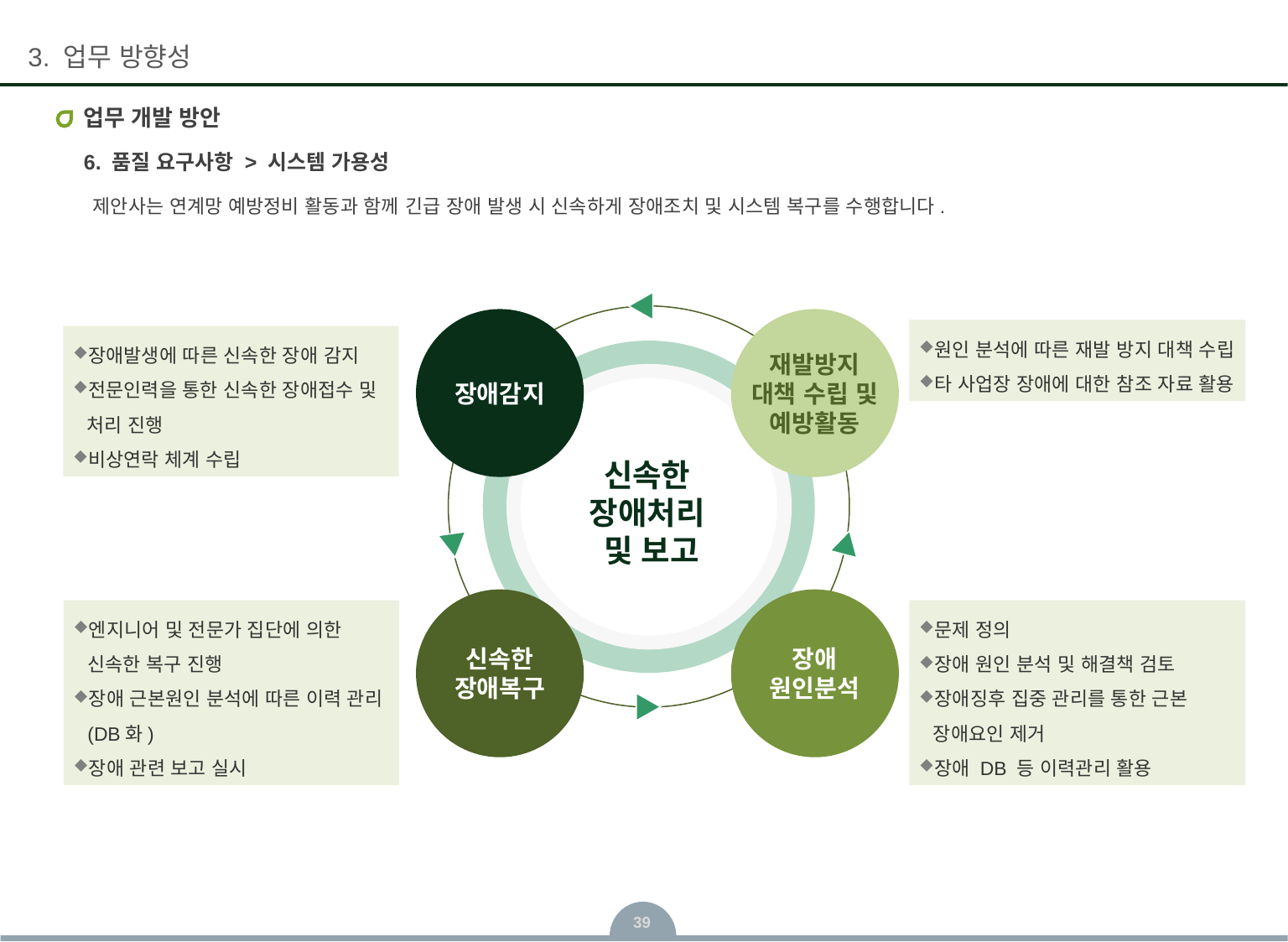

# 업무 개발 방안
6. 품질 요구사항 > 시스템 가용성
제안사는 연계망 예방정비 활동과 함께 긴급 장애 발생 시 신속하게 장애조치 및 시스템 복구를 수행합니다.

장애감지
재발방지
대책 수립 및
예방활동
원인 분석에 따른 재발 방지 대책 수립
타 사업장 장애에 대한 참조 자료 활용
장애발생에 따른 신속한 장애 감지
전문인력을 통한 신속한 장애접수 및 처리 진행
비상연락 체계 수립

신속한
장애처리
및 보고

신속한
장애복구
장애
원인분석
엔지니어 및 전문가 집단에 의한 신속한 복구 진행
장애 근본원인 분석에 따른 이력 관리 (DB화)
장애 관련 보고 실시
문제 정의
장애 원인 분석 및 해결책 검토
장애징후 집중 관리를 통한 근본 장애요인 제거
장애 DB 등 이력관리 활용